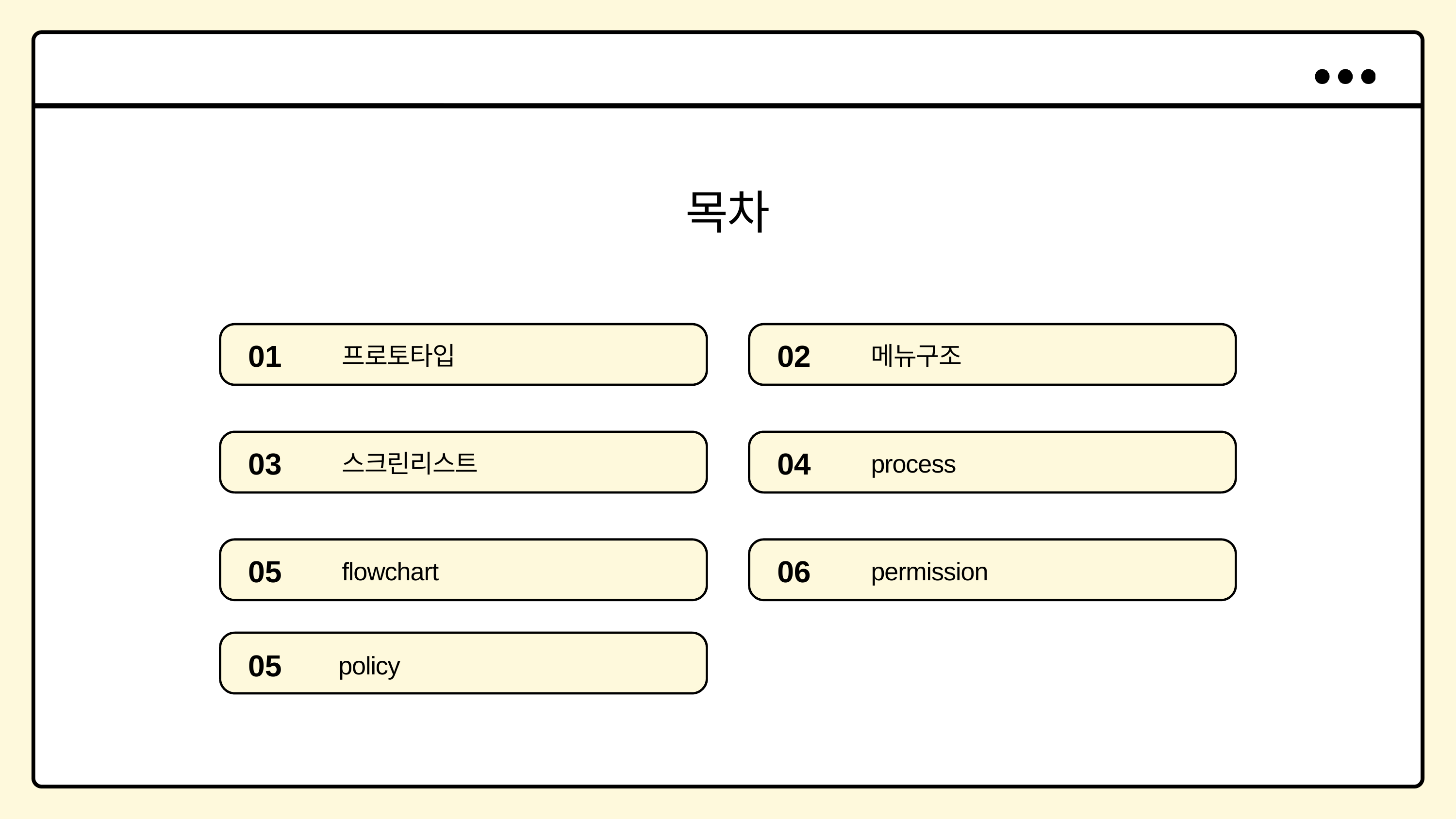

목차

01
02
프로토타입
메뉴구조

03
04
스크린리스트
process

05
06
flowchart
permission

policy
05